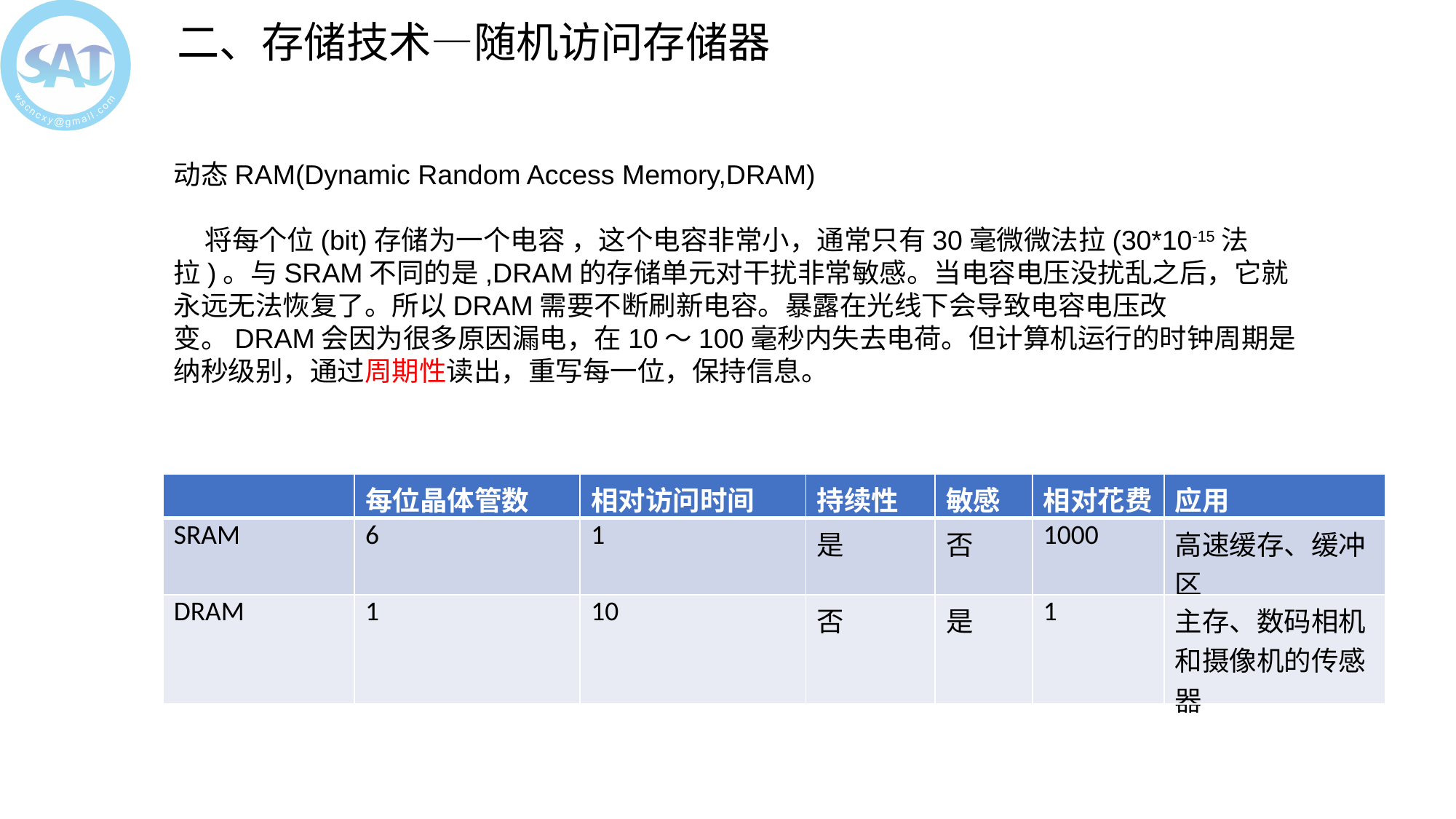

二、存储技术—随机访问存储器
动态RAM(Dynamic Random Access Memory,DRAM)

    将每个位(bit)存储为一个电容 ，这个电容非常小，通常只有30毫微微法拉(30*10-15法拉)。与SRAM不同的是,DRAM的存储单元对干扰非常敏感。当电容电压没扰乱之后，它就永远无法恢复了。所以DRAM需要不断刷新电容。暴露在光线下会导致电容电压改变。DRAM会因为很多原因漏电，在10～100毫秒内失去电荷。但计算机运行的时钟周期是纳秒级别，通过周期性读出，重写每一位，保持信息。
|  | 每位晶体管数 | 相对访问时间 | 持续性 | 敏感 | 相对花费 | 应用 |
| --- | --- | --- | --- | --- | --- | --- |
| SRAM | 6 | 1 | 是 | 否 | 1000 | 高速缓存、缓冲区 |
| DRAM | 1 | 10 | 否 | 是 | 1 | 主存、数码相机和摄像机的传感器 |